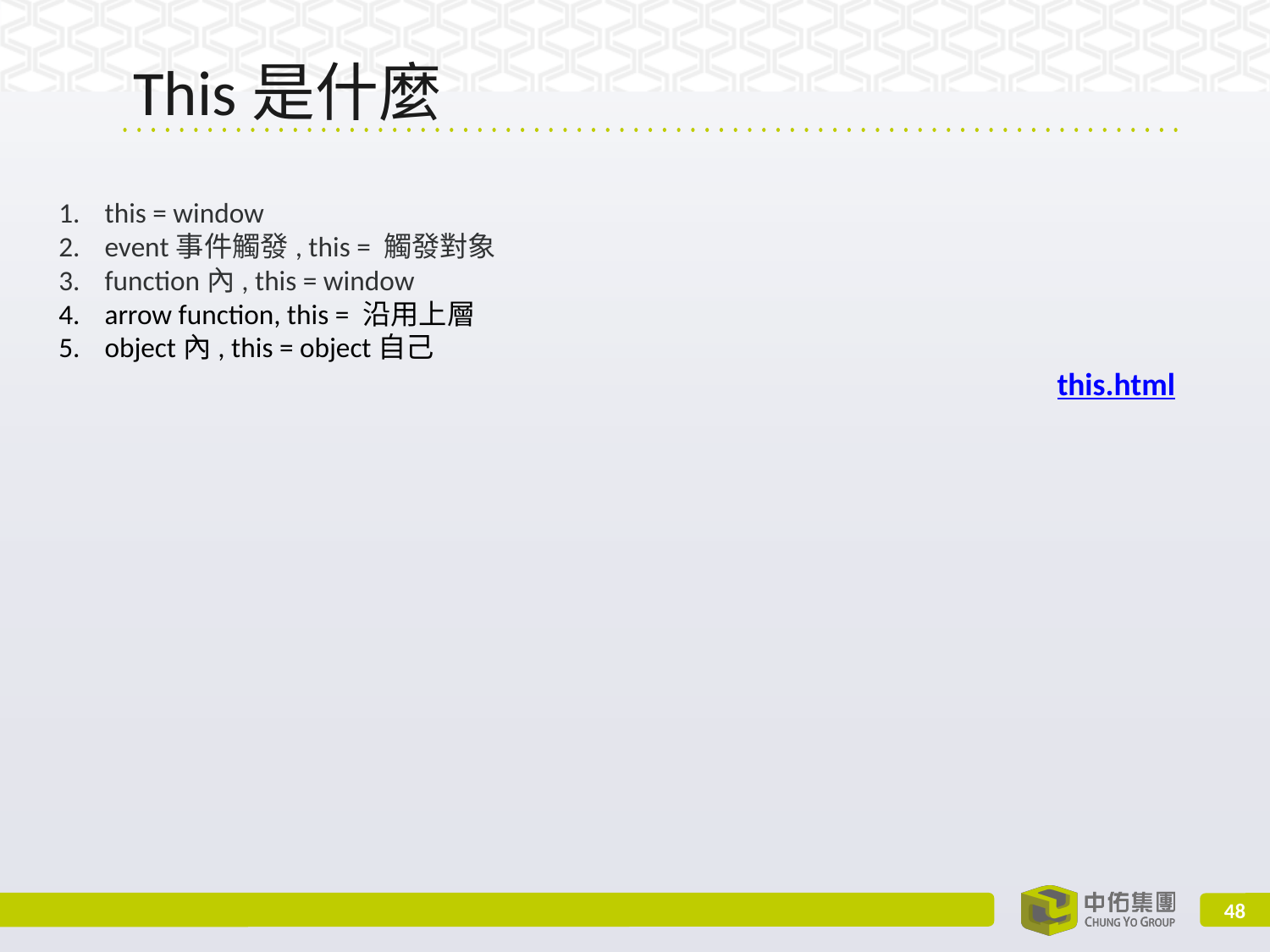

# This是什麼

this = window
event事件觸發, this = 觸發對象
function內, this = window
arrow function, this = 沿用上層
object內, this = object自己
								this.html
48